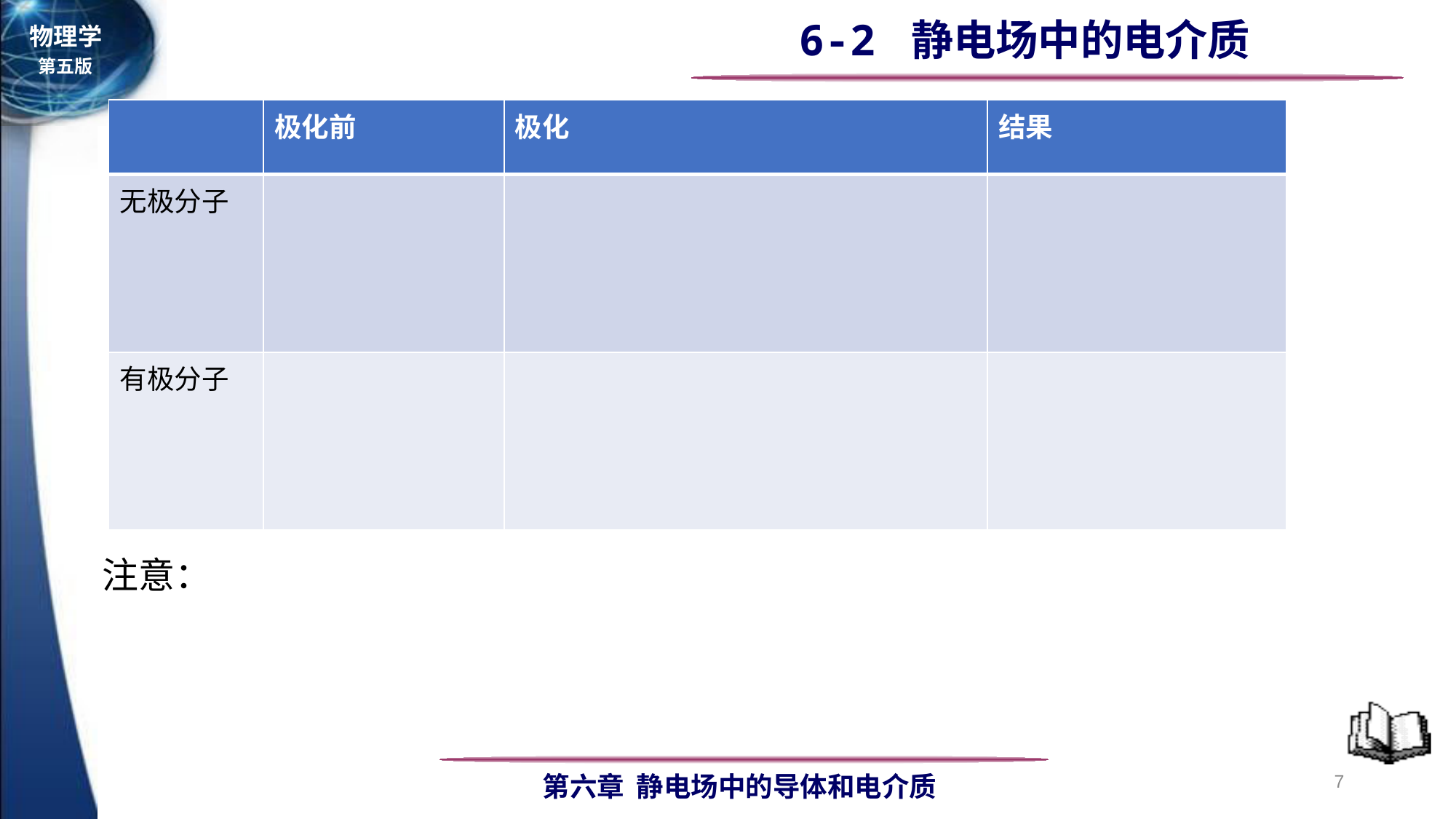

|  | 极化前 | 极化 | 结果 |
| --- | --- | --- | --- |
| 无极分子 |  |  |  |
| 有极分子 |  |  |  |
注意：
7